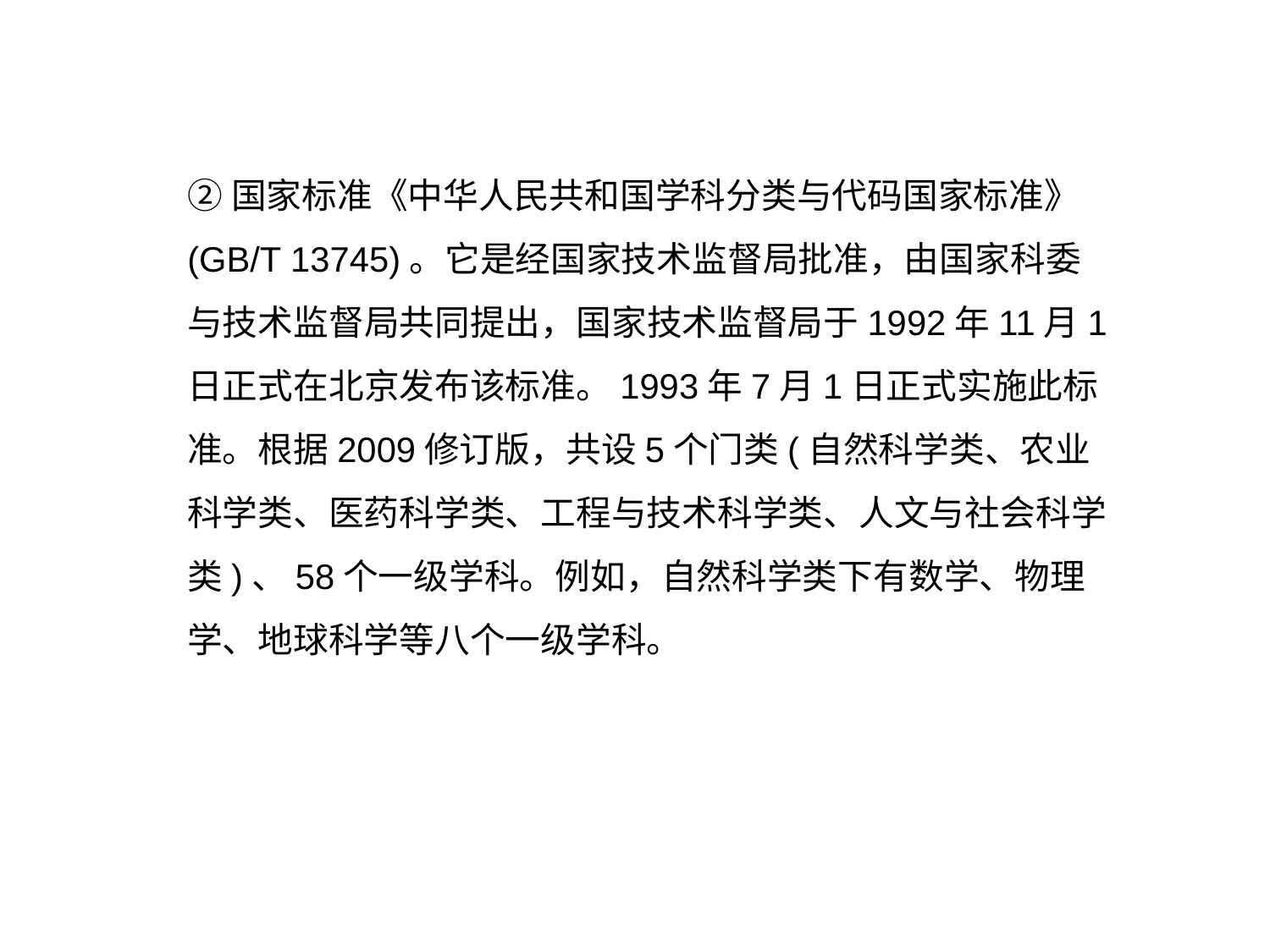

②国家标准《中华人民共和国学科分类与代码国家标准》(GB/T 13745)。它是经国家技术监督局批准，由国家科委与技术监督局共同提出，国家技术监督局于1992年11月1日正式在北京发布该标准。1993年7月1日正式实施此标准。根据2009修订版，共设5个门类(自然科学类、农业科学类、医药科学类、工程与技术科学类、人文与社会科学类)、58个一级学科。例如，自然科学类下有数学、物理学、地球科学等八个一级学科。